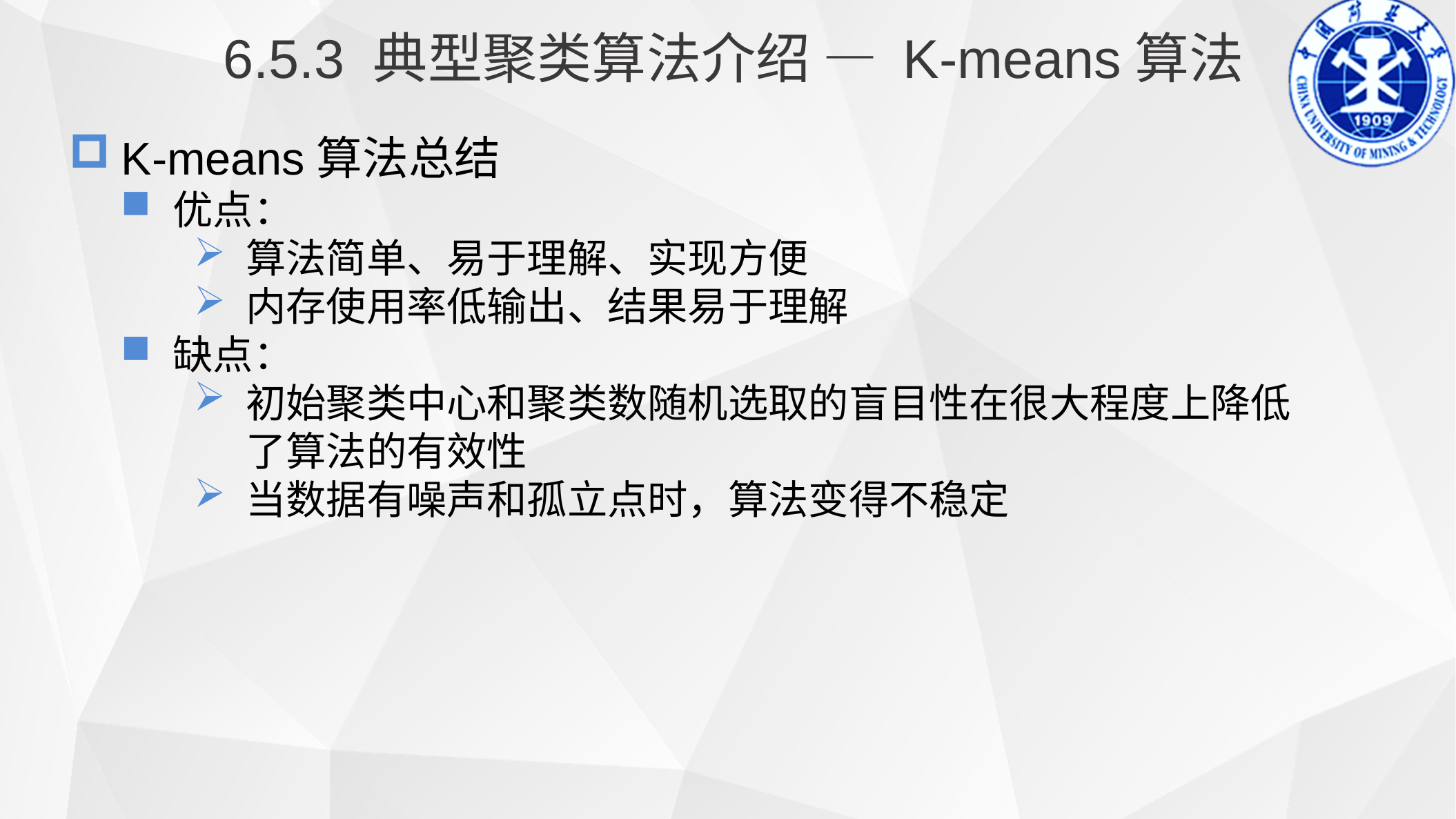

6.5.3 典型聚类算法介绍 — K-means算法
K-means算法总结
优点：
算法简单、易于理解、实现方便
内存使用率低输出、结果易于理解
缺点：
初始聚类中心和聚类数随机选取的盲目性在很大程度上降低了算法的有效性
当数据有噪声和孤立点时，算法变得不稳定
167